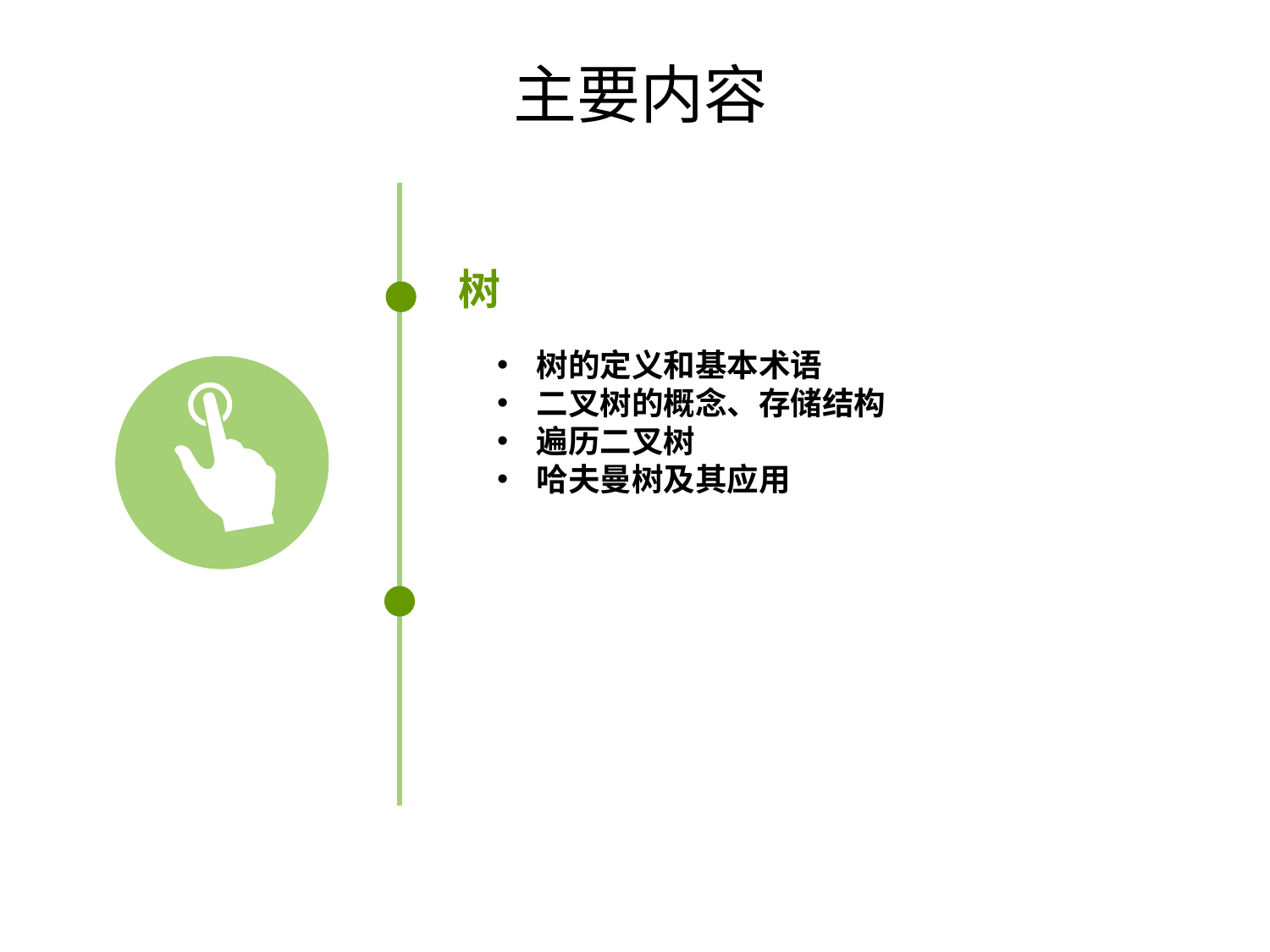

# 主要内容
树

树的定义和基本术语
二叉树的概念、存储结构
遍历二叉树
哈夫曼树及其应用